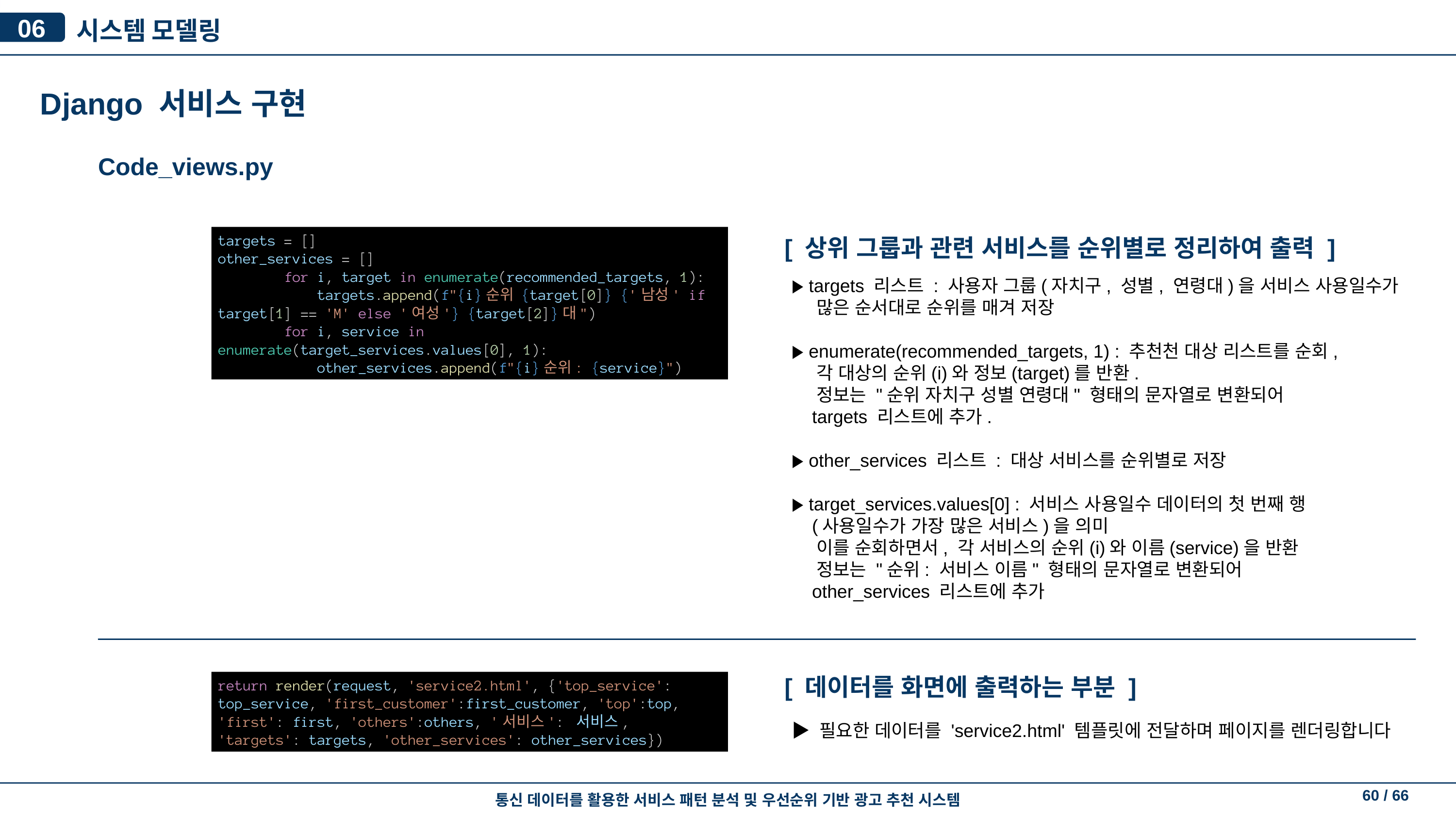

시스템 모델링
06

Django 서비스 구현

Code_views.py
targets = []
other_services = []
        for i, target in enumerate(recommended_targets, 1):
            targets.append(f"{i}순위 {target[0]} {'남성' if target[1] == 'M' else '여성'} {target[2]}대")
        for i, service in enumerate(target_services.values[0], 1):
            other_services.append(f"{i}순위: {service}")
[ 상위 그룹과 관련 서비스를 순위별로 정리하여 출력 ]
▶ targets 리스트 : 사용자 그룹(자치구, 성별, 연령대)을 서비스 사용일수가
    많은 순서대로 순위를 매겨 저장

▶ enumerate(recommended_targets, 1) : 추천천 대상 리스트를 순회,
    각 대상의 순위(i)와 정보(target)를 반환.
    정보는 "순위 자치구 성별 연령대" 형태의 문자열로 변환되어
    targets 리스트에 추가.

▶ other_services 리스트 : 대상 서비스를 순위별로 저장

▶ target_services.values[0] : 서비스 사용일수 데이터의 첫 번째 행
    (사용일수가 가장 많은 서비스)을 의미
    이를 순회하면서, 각 서비스의 순위(i)와 이름(service)을 반환
    정보는 "순위: 서비스 이름" 형태의 문자열로 변환되어
    other_services 리스트에 추가

return render(request, 'service2.html', {'top_service': top_service, 'first_customer':first_customer, 'top':top, 'first': first, 'others':others, '서비스': 서비스, 'targets': targets, 'other_services': other_services})
[ 데이터를 화면에 출력하는 부분 ]
▶ 필요한 데이터를 'service2.html' 템플릿에 전달하며 페이지를 렌더링합니다